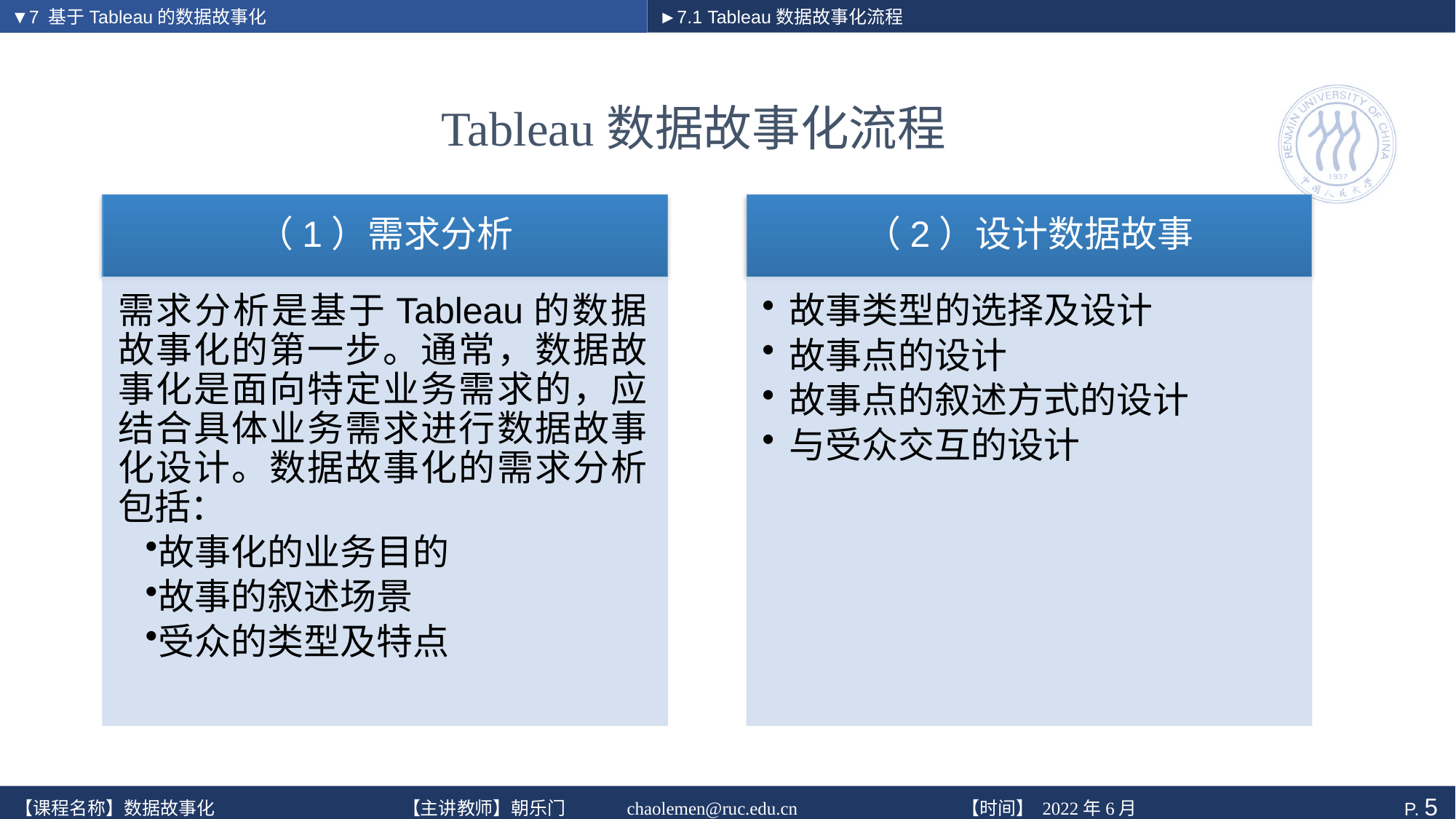

▼7 基于Tableau的数据故事化
►7.1 Tableau数据故事化流程
# Tableau数据故事化流程
（1）需求分析
需求分析是基于Tableau的数据故事化的第一步。通常，数据故事化是面向特定业务需求的，应结合具体业务需求进行数据故事化设计。数据故事化的需求分析包括：
故事化的业务目的
故事的叙述场景
受众的类型及特点
（2）设计数据故事
故事类型的选择及设计
故事点的设计
故事点的叙述方式的设计
与受众交互的设计